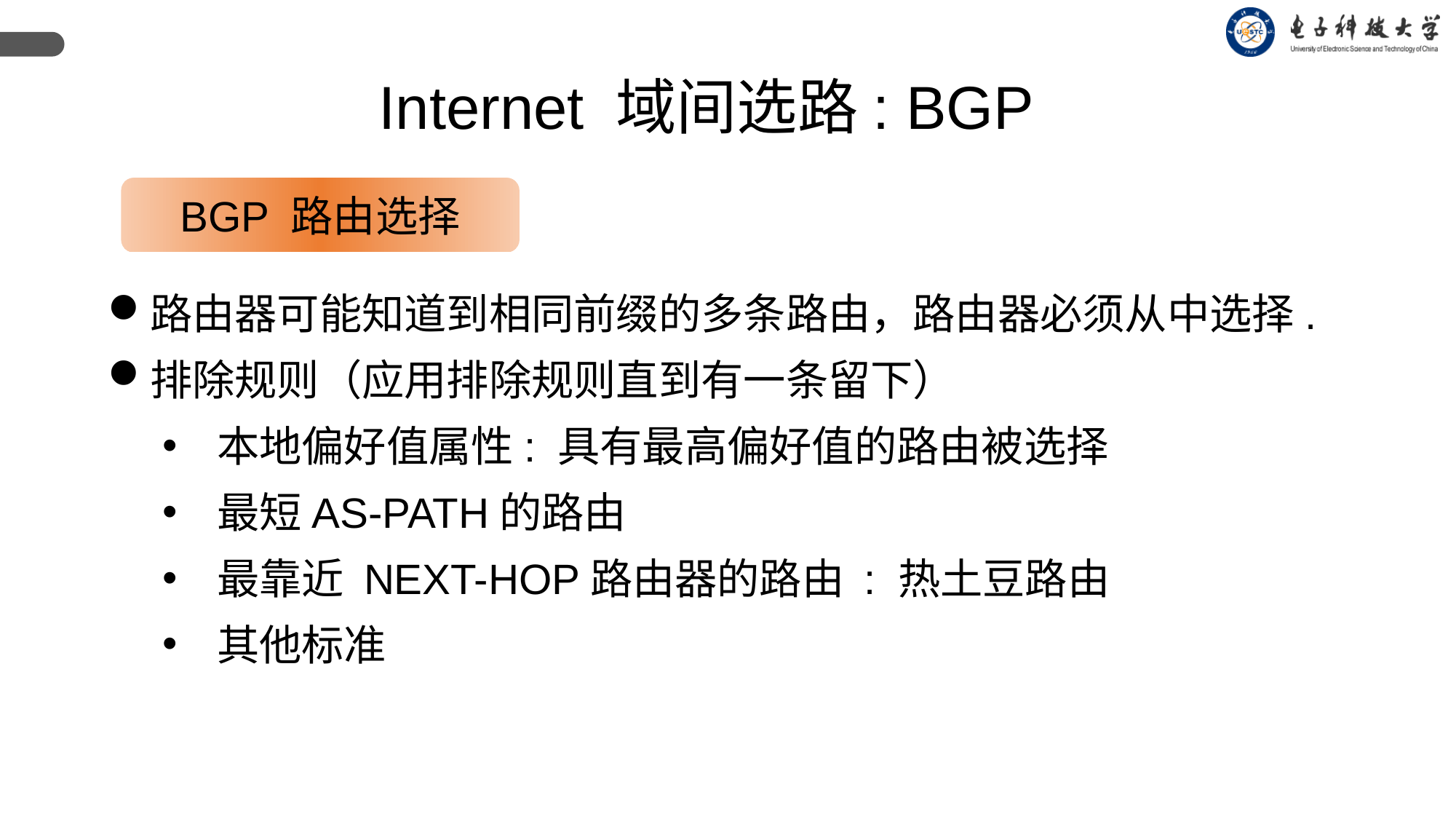

Internet 域间选路: BGP
BGP 路由选择
路由器可能知道到相同前缀的多条路由，路由器必须从中选择.
排除规则（应用排除规则直到有一条留下）
本地偏好值属性: 具有最高偏好值的路由被选择
最短AS-PATH的路由
最靠近 NEXT-HOP路由器的路由 : 热土豆路由
其他标准